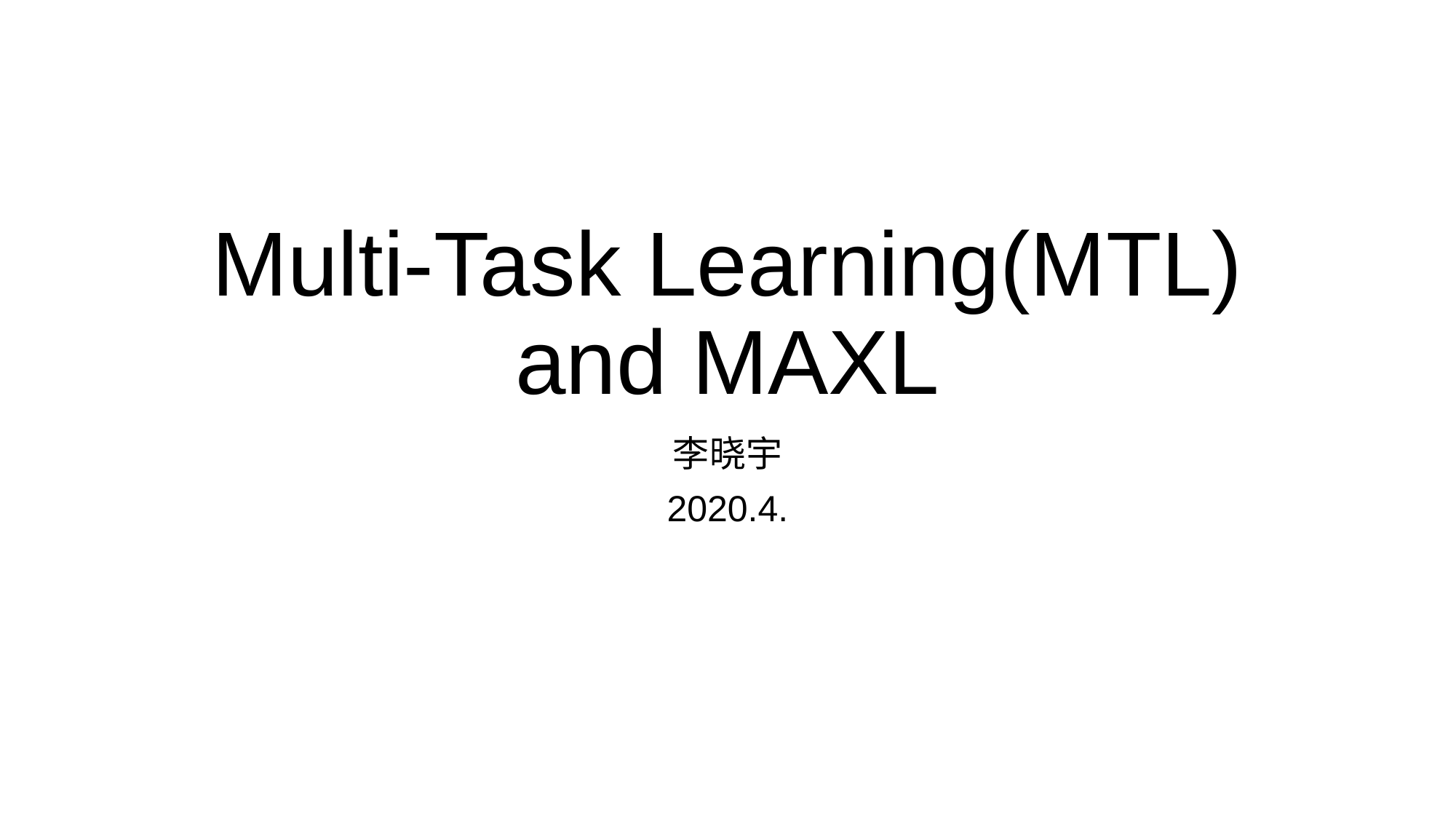

# Multi-Task Learning(MTL) and MAXL
李晓宇
2020.4.